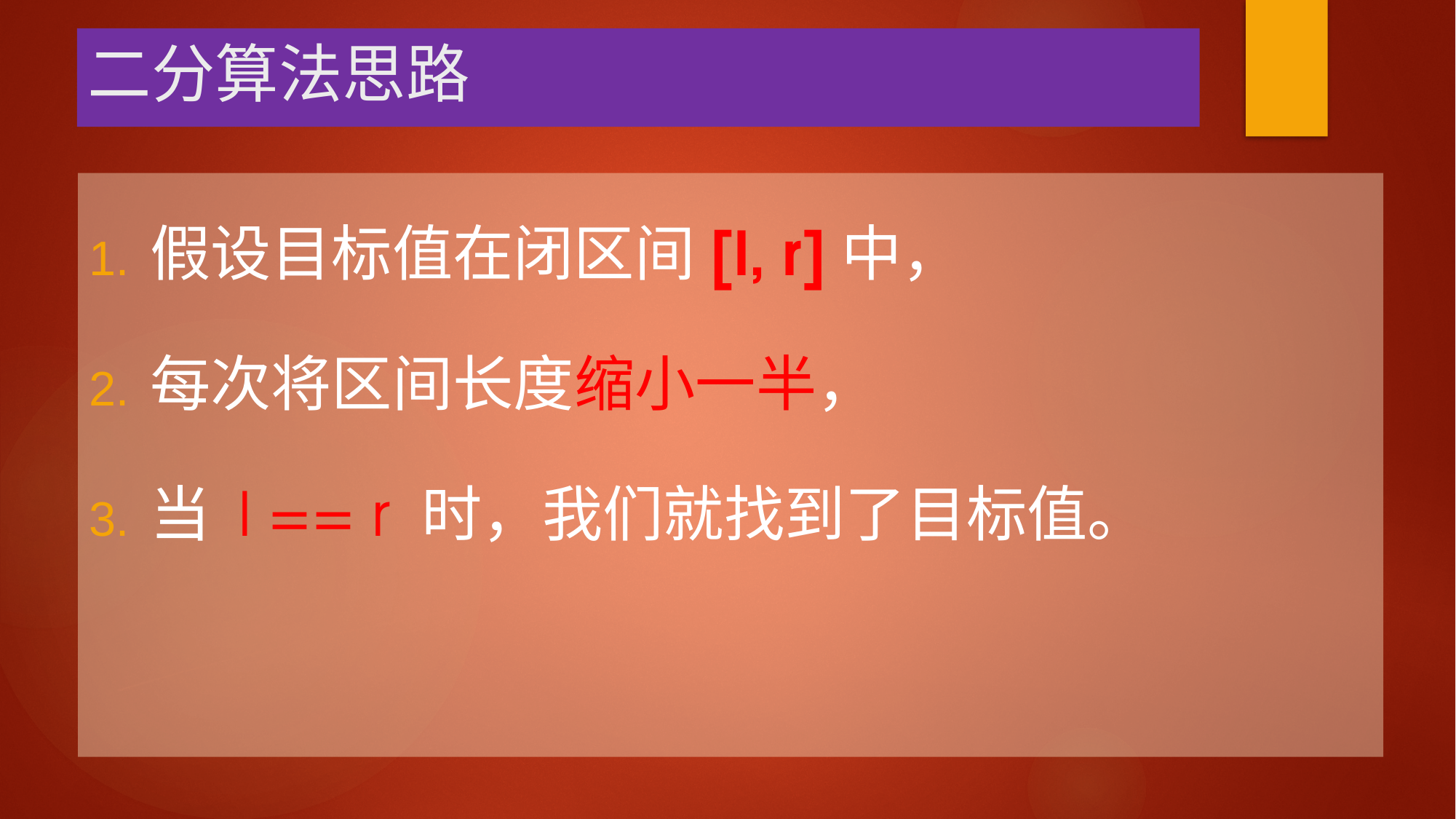

# 二分算法思路
假设目标值在闭区间[l, r]中，
每次将区间长度缩小一半，
当 l == r 时，我们就找到了目标值。